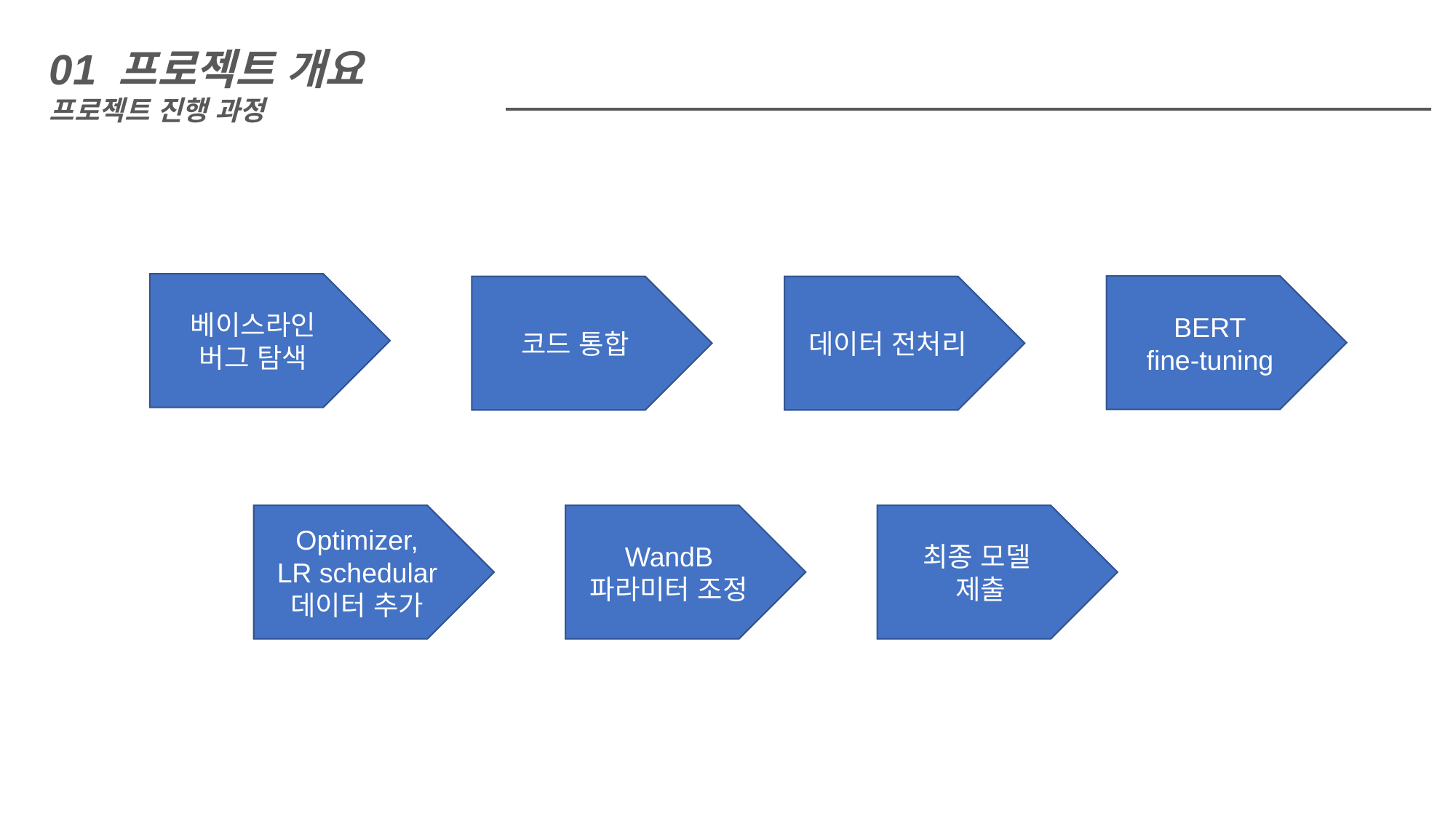

01 프로젝트 개요
프로젝트 진행 과정
베이스라인
버그 탐색
BERT
fine-tuning
데이터 전처리
코드 통합
Optimizer,
LR schedular
데이터 추가
WandB
파라미터 조정
최종 모델
제출